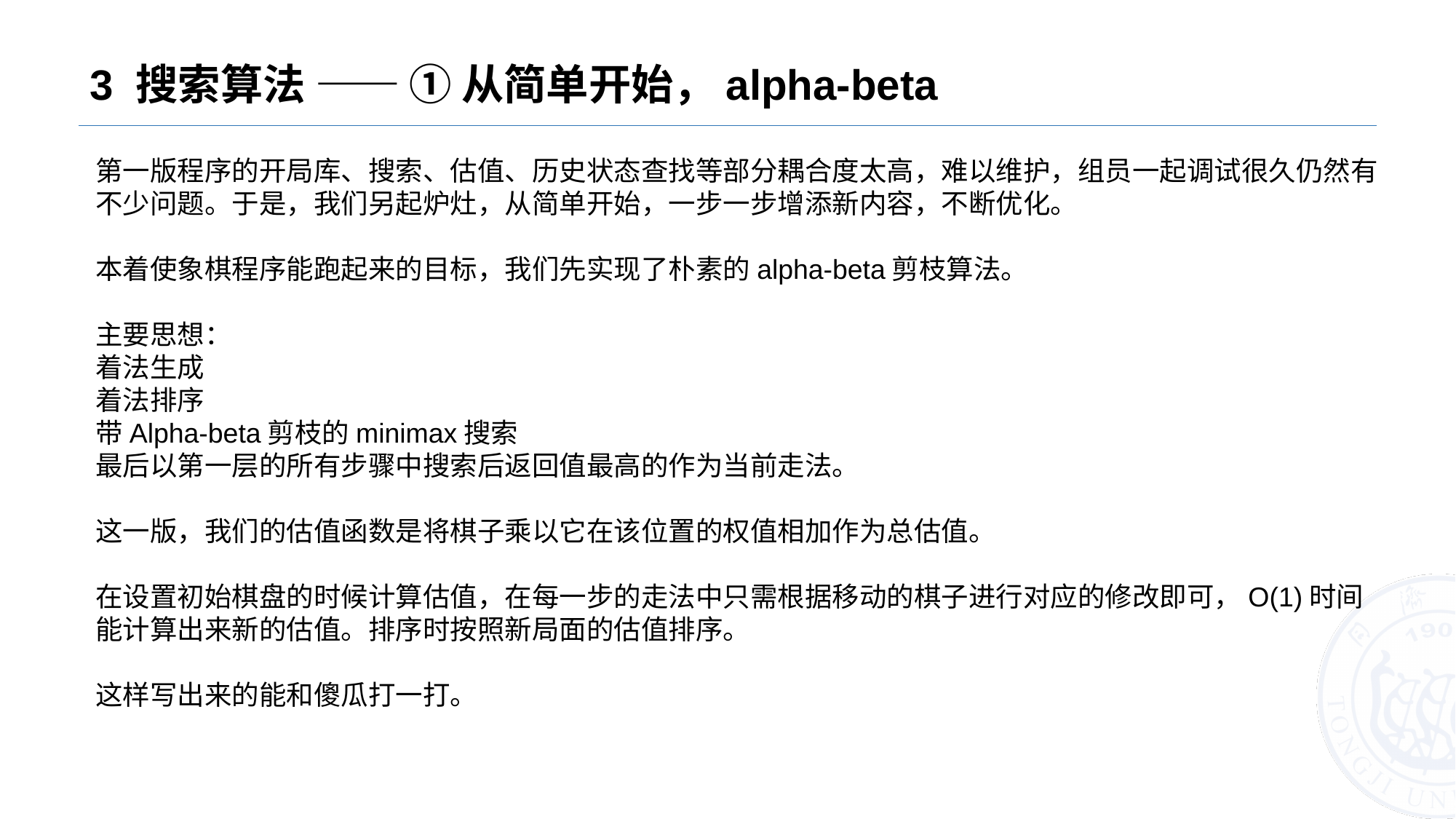

# 3 搜索算法 —— ① 从简单开始，alpha-beta
第一版程序的开局库、搜索、估值、历史状态查找等部分耦合度太高，难以维护，组员一起调试很久仍然有不少问题。于是，我们另起炉灶，从简单开始，一步一步增添新内容，不断优化。

本着使象棋程序能跑起来的目标，我们先实现了朴素的alpha-beta剪枝算法。

主要思想：
着法生成
着法排序
带Alpha-beta剪枝的minimax搜索
最后以第一层的所有步骤中搜索后返回值最高的作为当前走法。

这一版，我们的估值函数是将棋子乘以它在该位置的权值相加作为总估值。

在设置初始棋盘的时候计算估值，在每一步的走法中只需根据移动的棋子进行对应的修改即可，O(1)时间能计算出来新的估值。排序时按照新局面的估值排序。

这样写出来的能和傻瓜打一打。